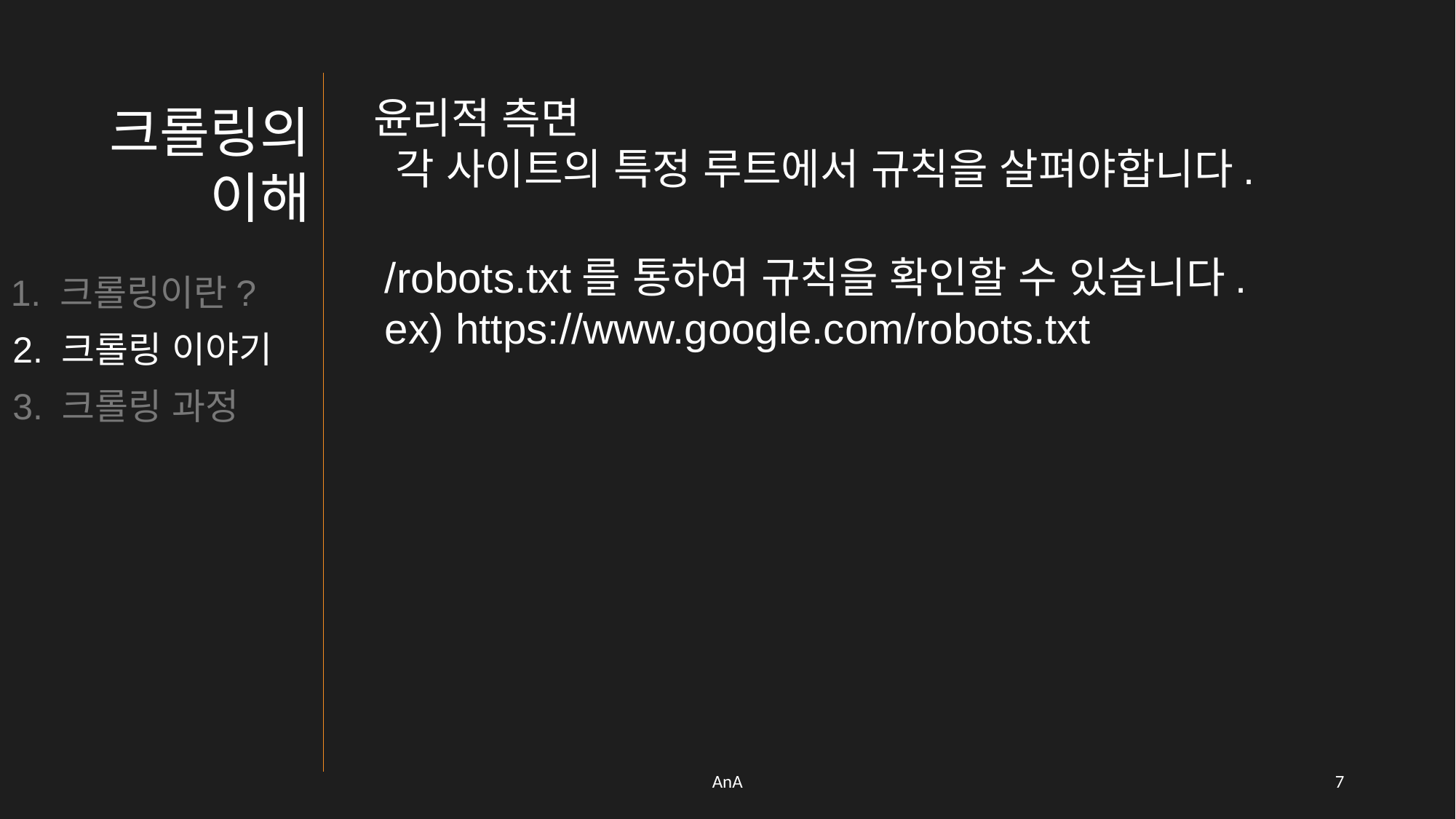

윤리적 측면
 각 사이트의 특정 루트에서 규칙을 살펴야합니다.
크롤링의 이해
/robots.txt를 통하여 규칙을 확인할 수 있습니다.
ex) https://www.google.com/robots.txt
1. 크롤링이란?
2. 크롤링 이야기
3. 크롤링 과정
AnA
7